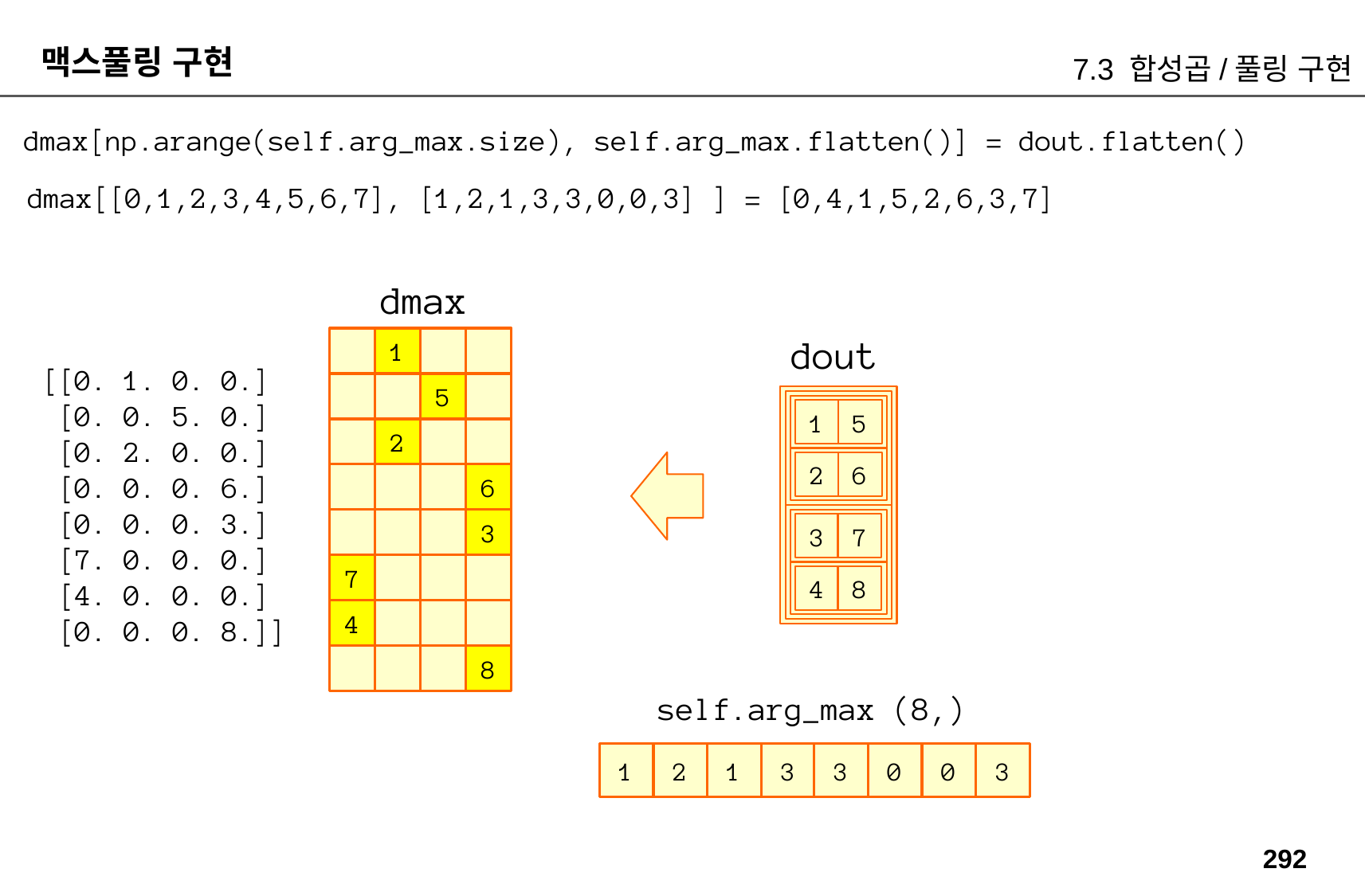

맥스풀링 구현
7.3 합성곱/풀링 구현
dmax[np.arange(self.arg_max.size), self.arg_max.flatten()] = dout.flatten()
dmax[[0,1,2,3,4,5,6,7], [1,2,1,3,3,0,0,3] ] = [0,4,1,5,2,6,3,7]
dmax
dout

1

[[0. 1. 0. 0.]
 [0. 0. 5. 0.]
 [0. 2. 0. 0.]
 [0. 0. 0. 6.]
 [0. 0. 0. 3.]
 [7. 0. 0. 0.]
 [4. 0. 0. 0.]
 [0. 0. 0. 8.]]

5

1
5

2

2
6

6

3

3
7
7

4
8
4

8
self.arg_max (8,)
1
2
1
3
3
0
0
3